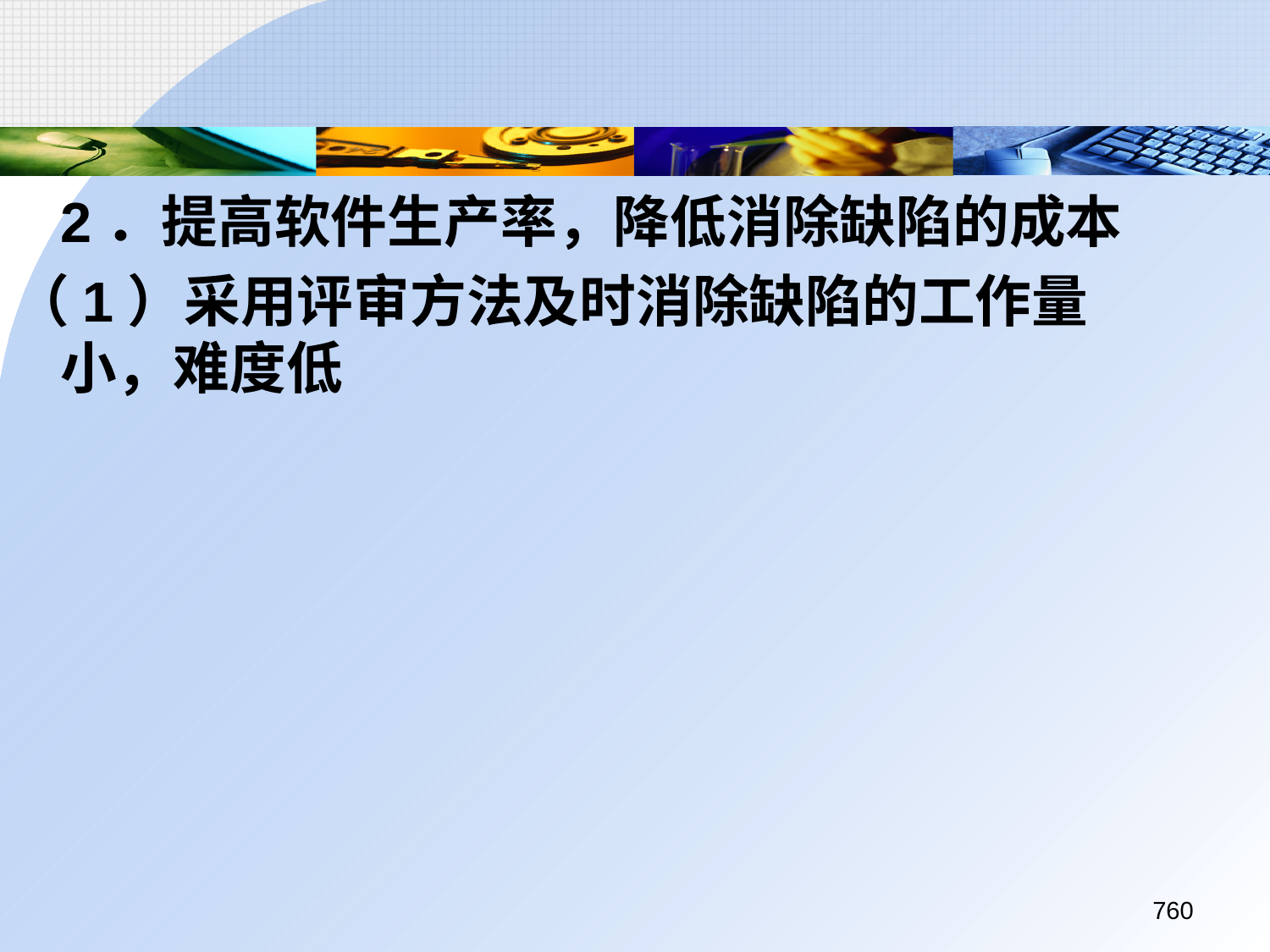

2．提高软件生产率，降低消除缺陷的成本
（1）采用评审方法及时消除缺陷的工作量小，难度低

760